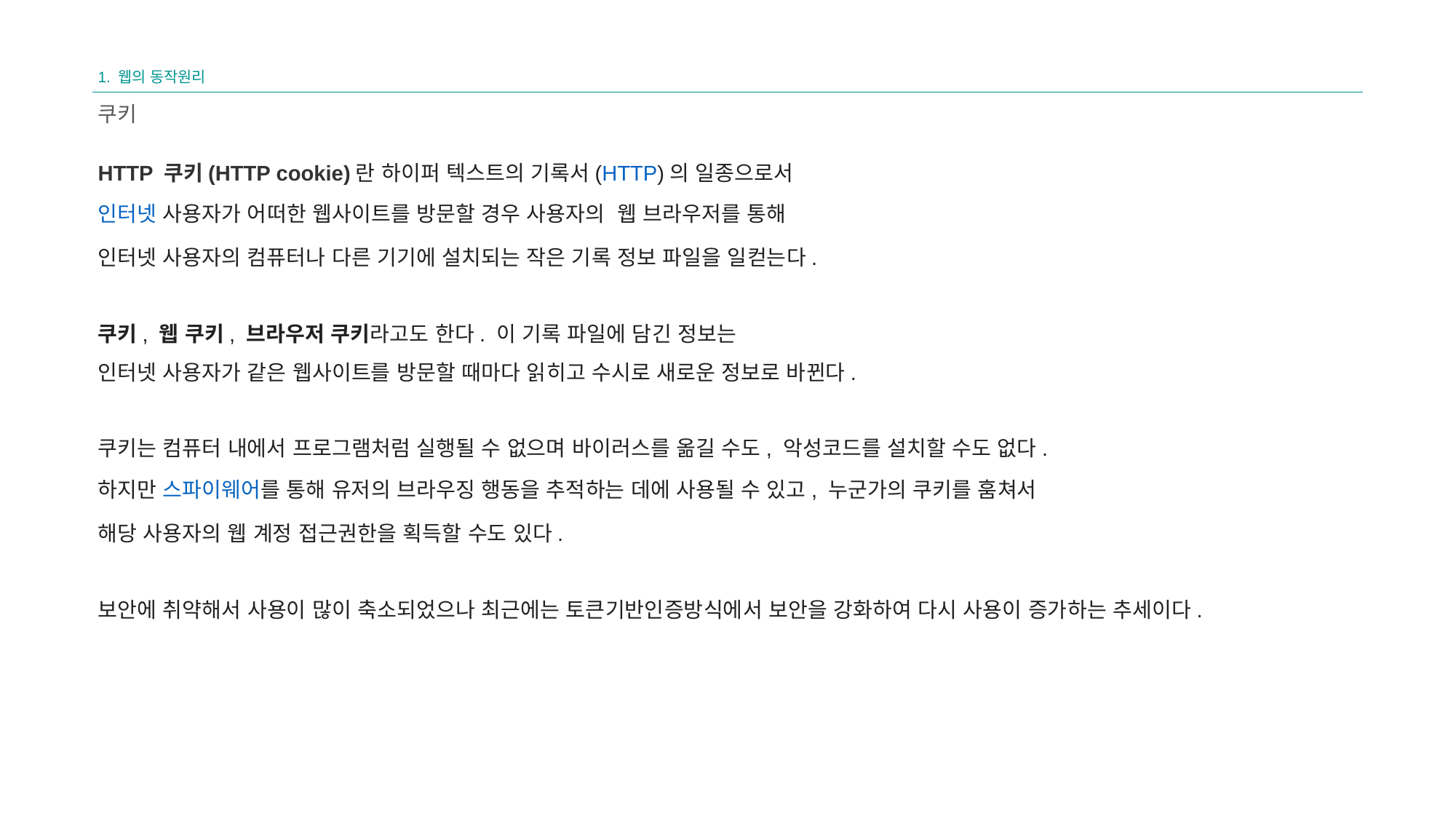

1. 웹의 동작원리
쿠키
HTTP 쿠키(HTTP cookie)란 하이퍼 텍스트의 기록서(HTTP)의 일종으로서
인터넷 사용자가 어떠한 웹사이트를 방문할 경우 사용자의  웹 브라우저를 통해
인터넷 사용자의 컴퓨터나 다른 기기에 설치되는 작은 기록 정보 파일을 일컫는다.

쿠키, 웹 쿠키, 브라우저 쿠키라고도 한다. 이 기록 파일에 담긴 정보는
인터넷 사용자가 같은 웹사이트를 방문할 때마다 읽히고 수시로 새로운 정보로 바뀐다.

쿠키는 컴퓨터 내에서 프로그램처럼 실행될 수 없으며 바이러스를 옮길 수도, 악성코드를 설치할 수도 없다.
하지만 스파이웨어를 통해 유저의 브라우징 행동을 추적하는 데에 사용될 수 있고, 누군가의 쿠키를 훔쳐서
해당 사용자의 웹 계정 접근권한을 획득할 수도 있다.

보안에 취약해서 사용이 많이 축소되었으나 최근에는 토큰기반인증방식에서 보안을 강화하여 다시 사용이 증가하는 추세이다.